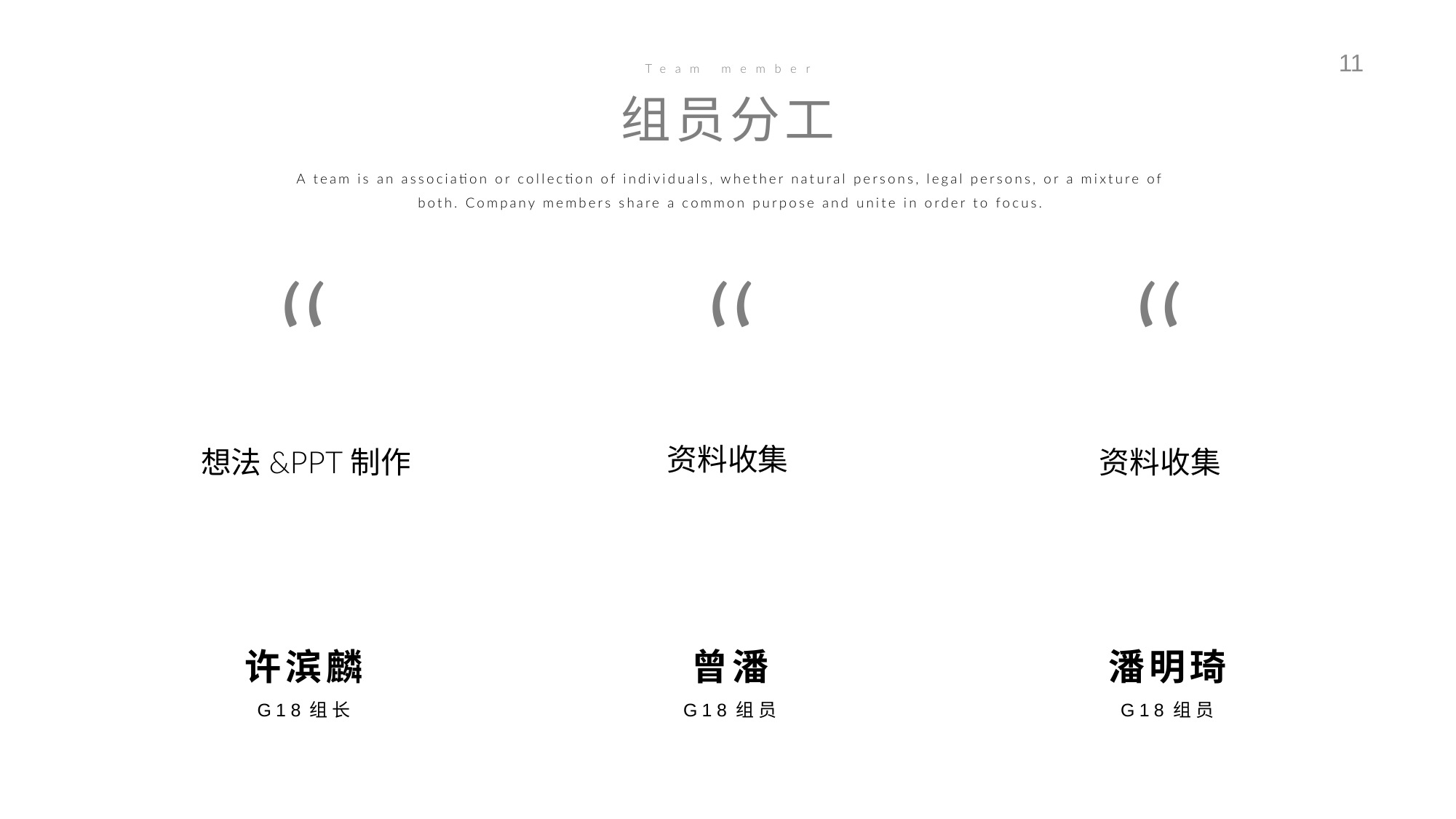

Team member
11
组员分工
A team is an association or collection of individuals, whether natural persons, legal persons, or a mixture of both. Company members share a common purpose and unite in order to focus.
“
“
“
资料收集
想法&PPT制作
资料收集
许滨麟
G18组长
曾潘
G18组员
潘明琦
G18组员